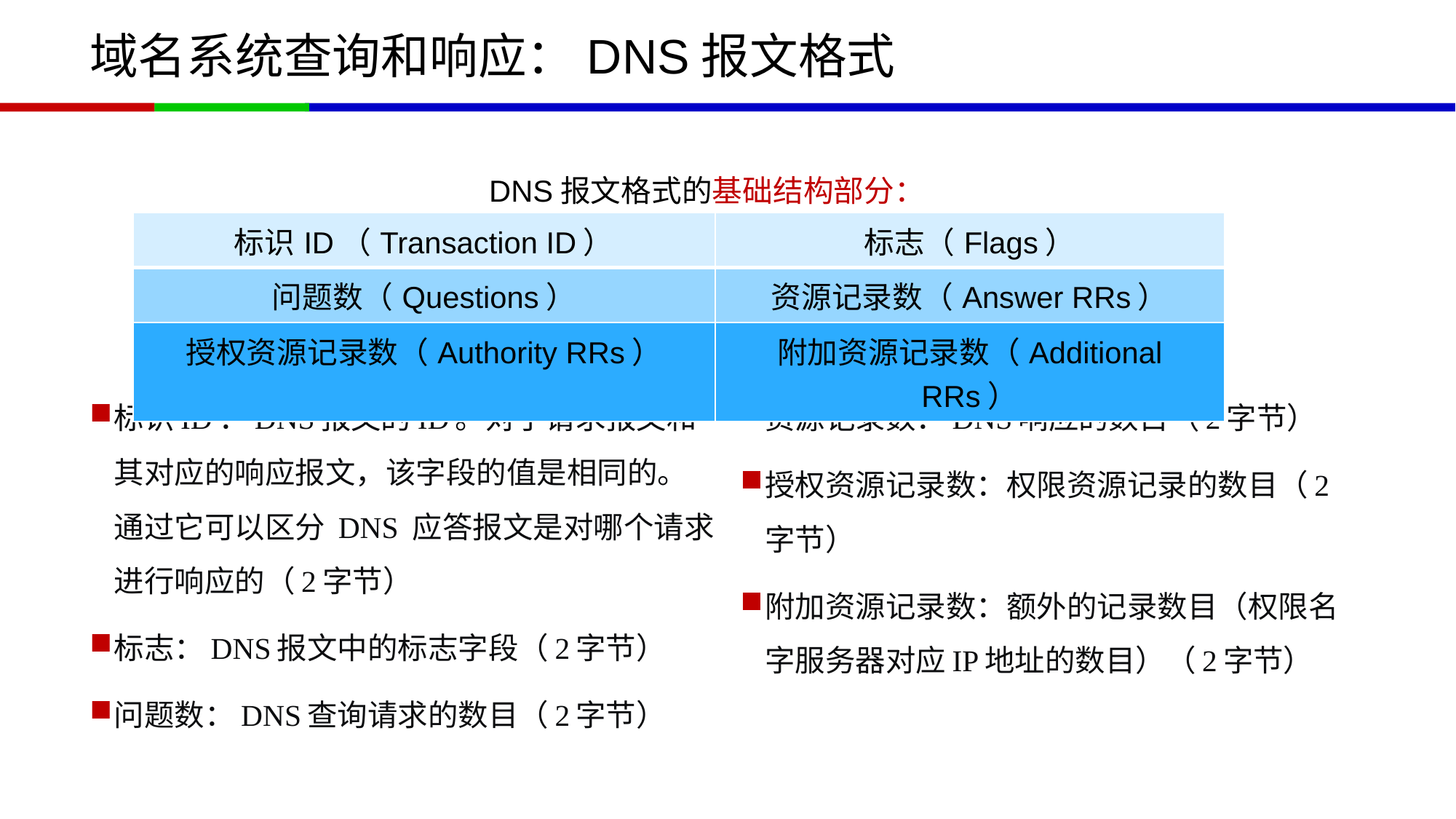

# 域名系统查询和响应：DNS报文格式
DNS报文格式的基础结构部分：
| 标识ID（Transaction ID） | 标志（Flags） |
| --- | --- |
| 问题数（Questions） | 资源记录数（Answer RRs） |
| 授权资源记录数（Authority RRs） | 附加资源记录数（Additional RRs） |
标识ID：DNS报文的ID。对于请求报文和其对应的响应报文，该字段的值是相同的。通过它可以区分 DNS 应答报文是对哪个请求进行响应的（2字节）
标志：DNS报文中的标志字段（2字节）
问题数：DNS查询请求的数目（2字节）
资源记录数：DNS响应的数目（2字节）
授权资源记录数：权限资源记录的数目（2字节）
附加资源记录数：额外的记录数目（权限名字服务器对应IP地址的数目）（2字节）
45